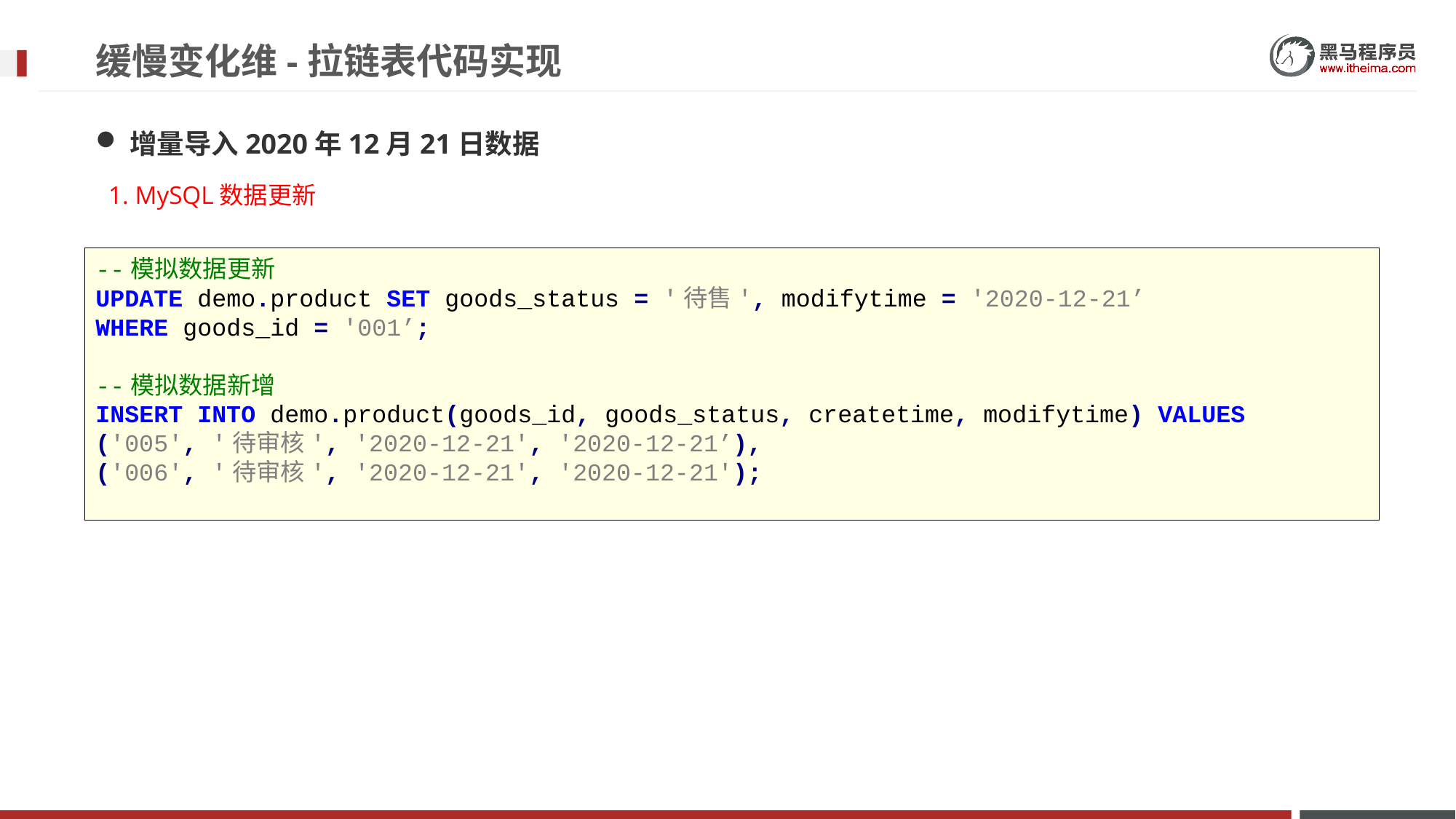

# 缓慢变化维-拉链表代码实现
增量导入2020年12月21日数据

1. MySQL数据更新
--模拟数据更新
UPDATE demo.product SET goods_status = '待售', modifytime = '2020-12-21’
WHERE goods_id = '001’;

--模拟数据新增
INSERT INTO demo.product(goods_id, goods_status, createtime, modifytime) VALUES
('005', '待审核', '2020-12-21', '2020-12-21’),
('006', '待审核', '2020-12-21', '2020-12-21');